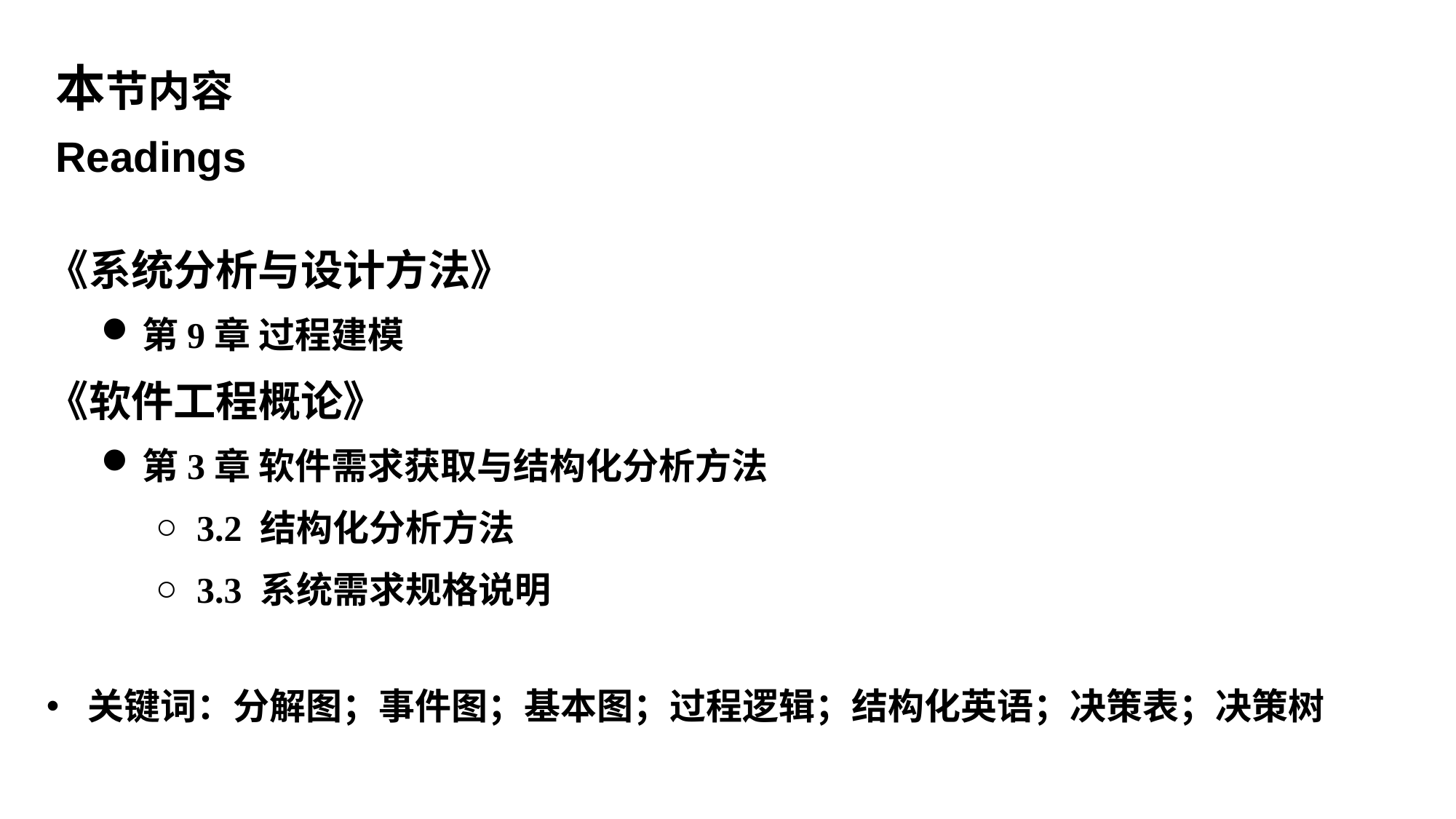

本节内容
Readings

《系统分析与设计方法》
第9章 过程建模
《软件工程概论》
第3章 软件需求获取与结构化分析方法
3.2 结构化分析方法
3.3 系统需求规格说明

关键词：分解图；事件图；基本图；过程逻辑；结构化英语；决策表；决策树